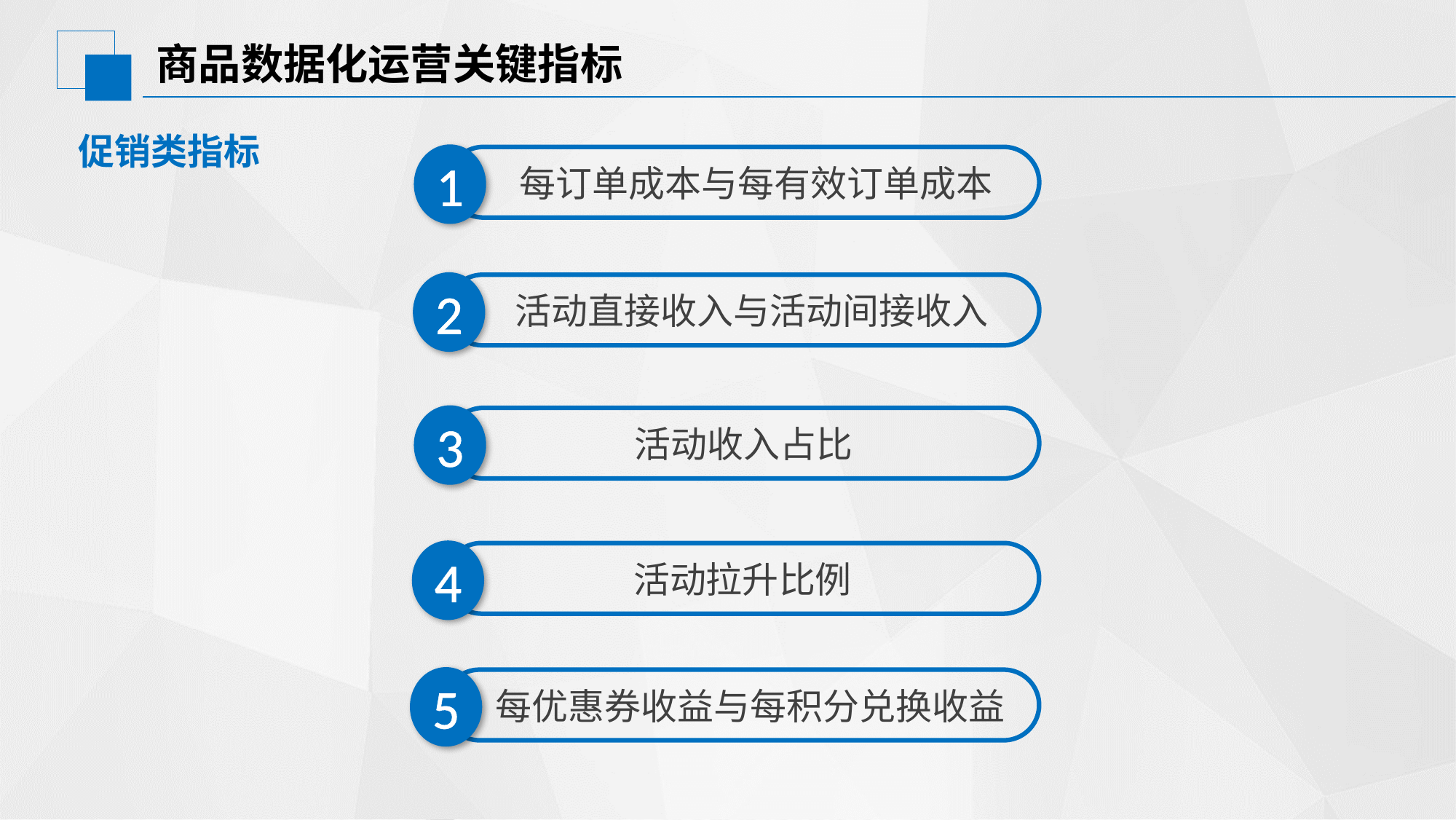

# 商品数据化运营关键指标
促销类指标
1
  每订单成本与每有效订单成本
2
 活动直接收入与活动间接收入
3
活动收入占比
4
活动拉升比例
5
 每优惠券收益与每积分兑换收益